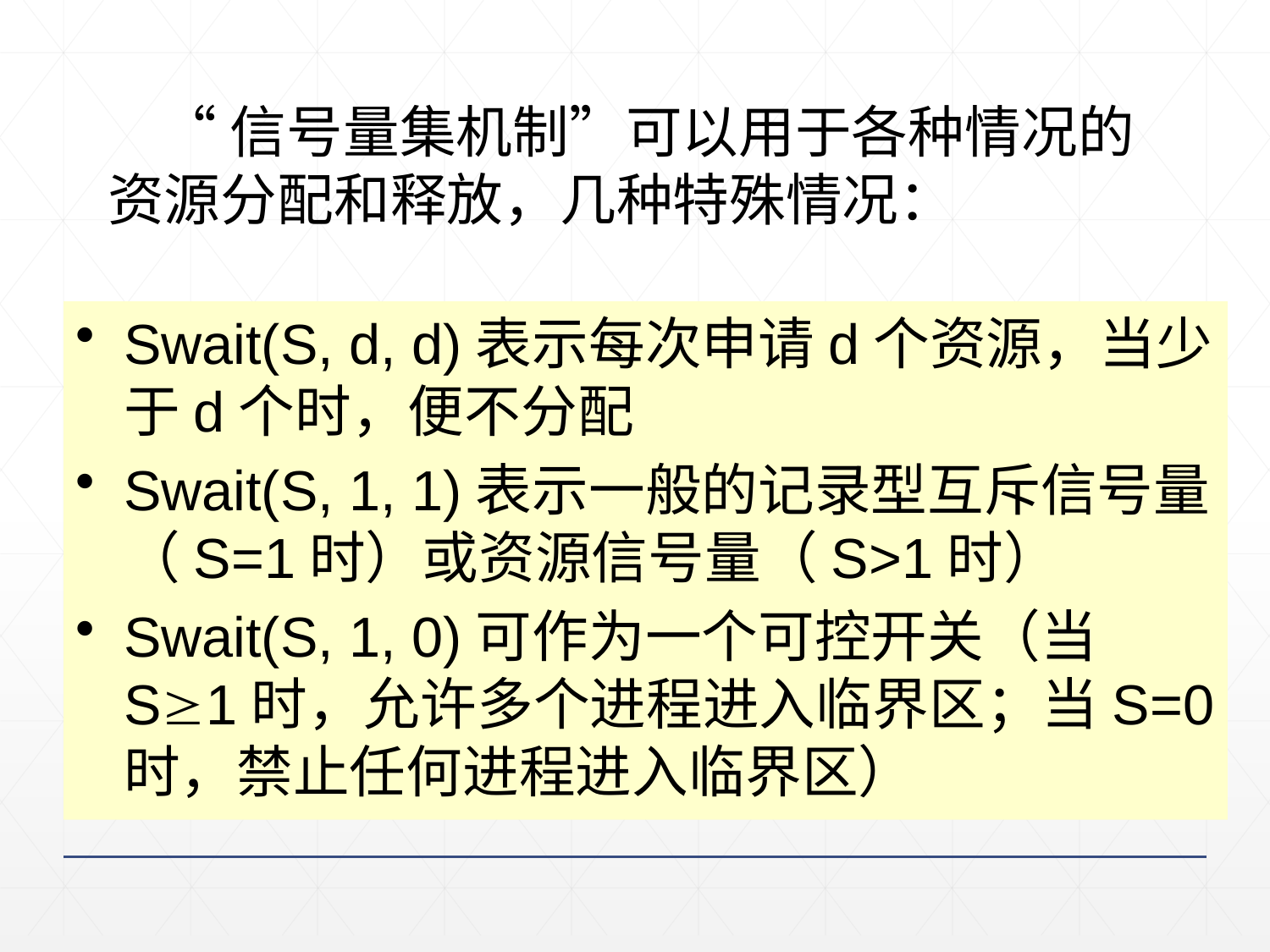

147
“信号量集机制”可以用于各种情况的资源分配和释放，几种特殊情况：
Swait(S, d, d)表示每次申请d个资源，当少于d个时，便不分配
Swait(S, 1, 1)表示一般的记录型互斥信号量（S=1时）或资源信号量（S>1时）
Swait(S, 1, 0)可作为一个可控开关（当S≥1时，允许多个进程进入临界区；当S=0时，禁止任何进程进入临界区）